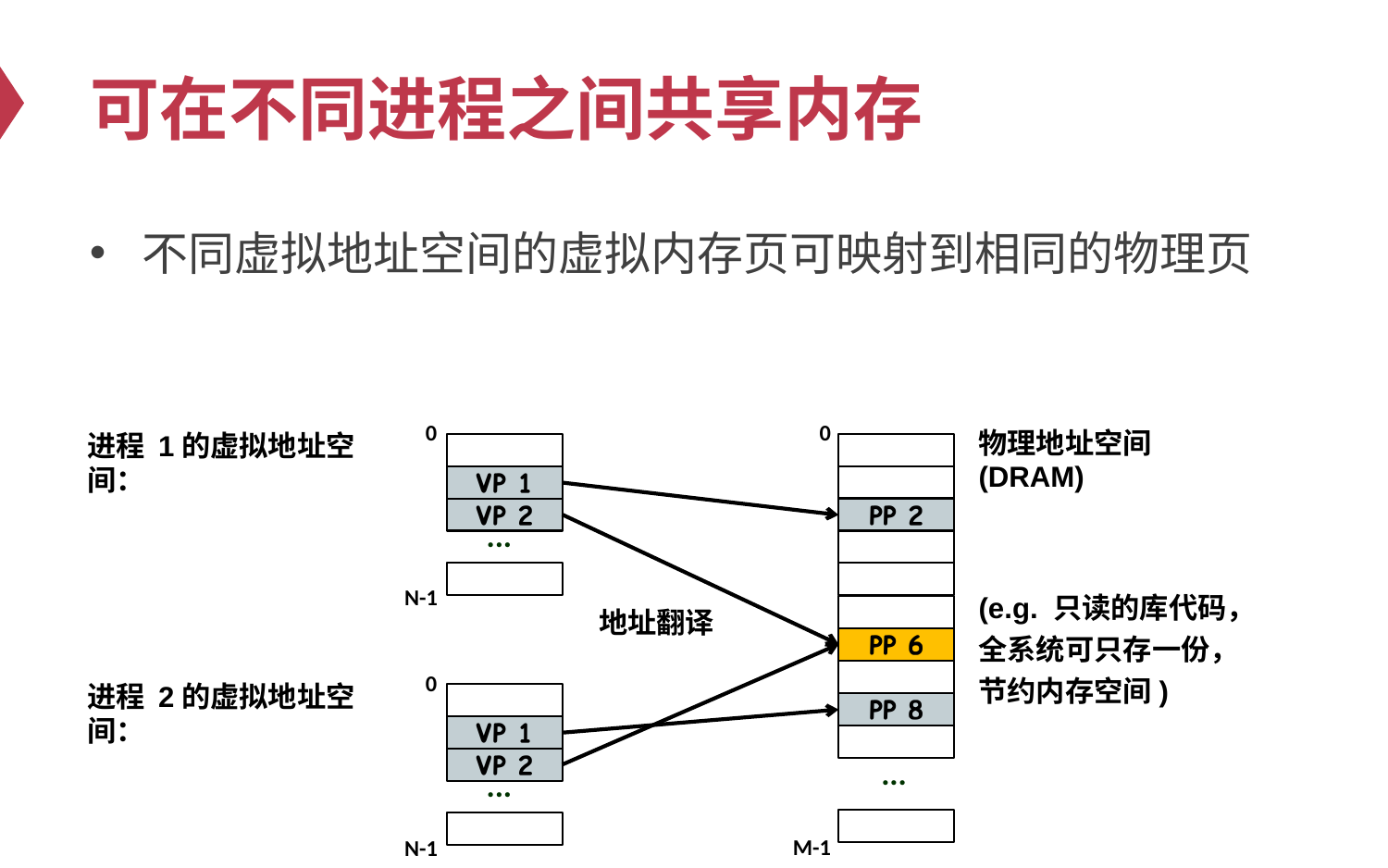

# 可在不同进程之间共享内存
不同虚拟地址空间的虚拟内存页可映射到相同的物理页
0
0
物理地址空间(DRAM)
进程 1的虚拟地址空间：

VP 1
VP 2
PP 2
...

(e.g. 只读的库代码，全系统可只存一份，节约内存空间)
N-1

地址翻译
PP 6

0
进程 2的虚拟地址空间：

PP 8
VP 1

VP 2
...
...

M-1
N-1